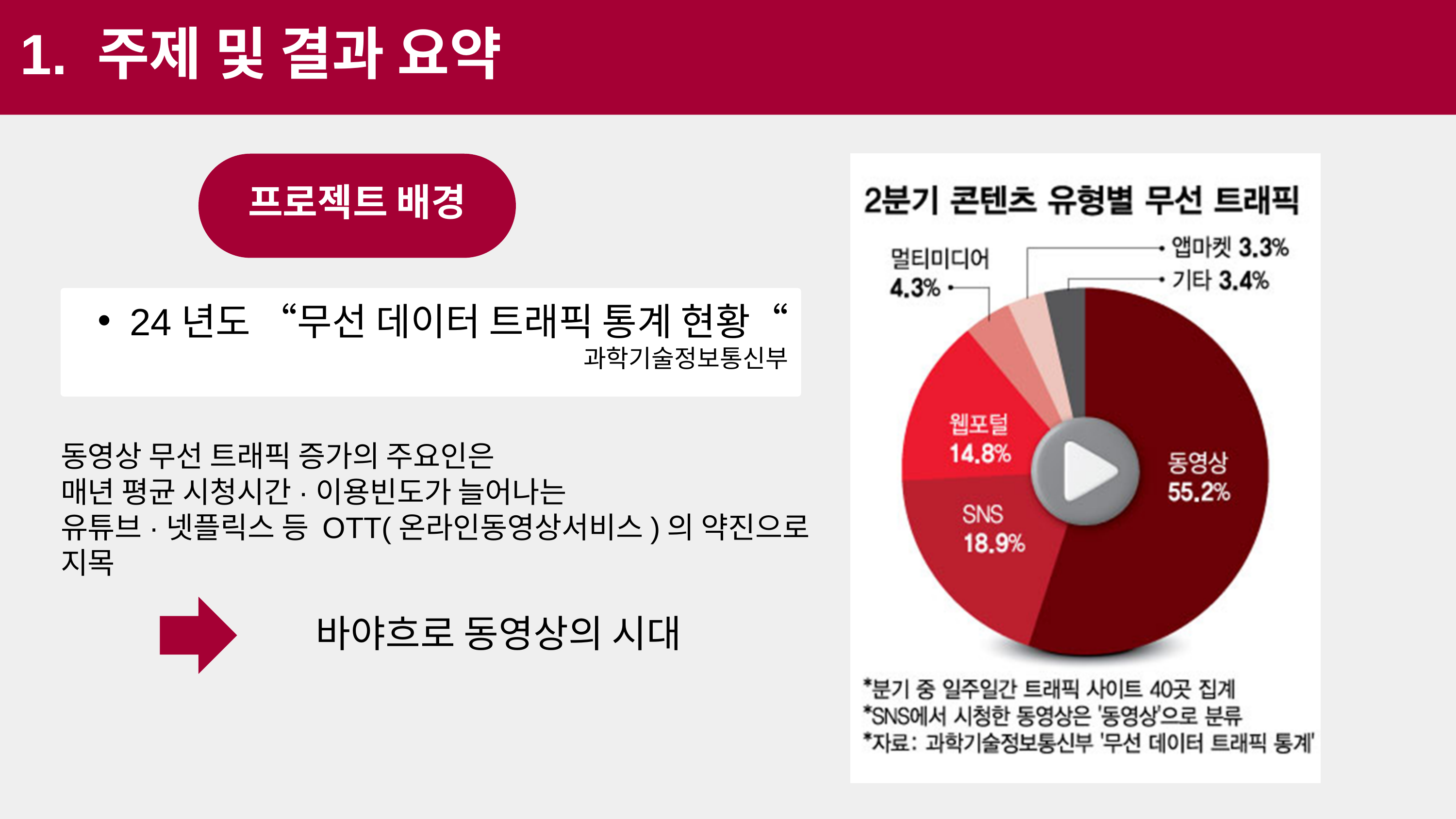

1. 주제 및 결과 요약

프로젝트 배경

24년도 “무선 데이터 트래픽 통계 현황“
과학기술정보통신부
동영상 무선 트래픽 증가의 주요인은
매년 평균 시청시간·이용빈도가 늘어나는
유튜브·넷플릭스 등 OTT(온라인동영상서비스)의 약진으로 지목

바야흐로 동영상의 시대